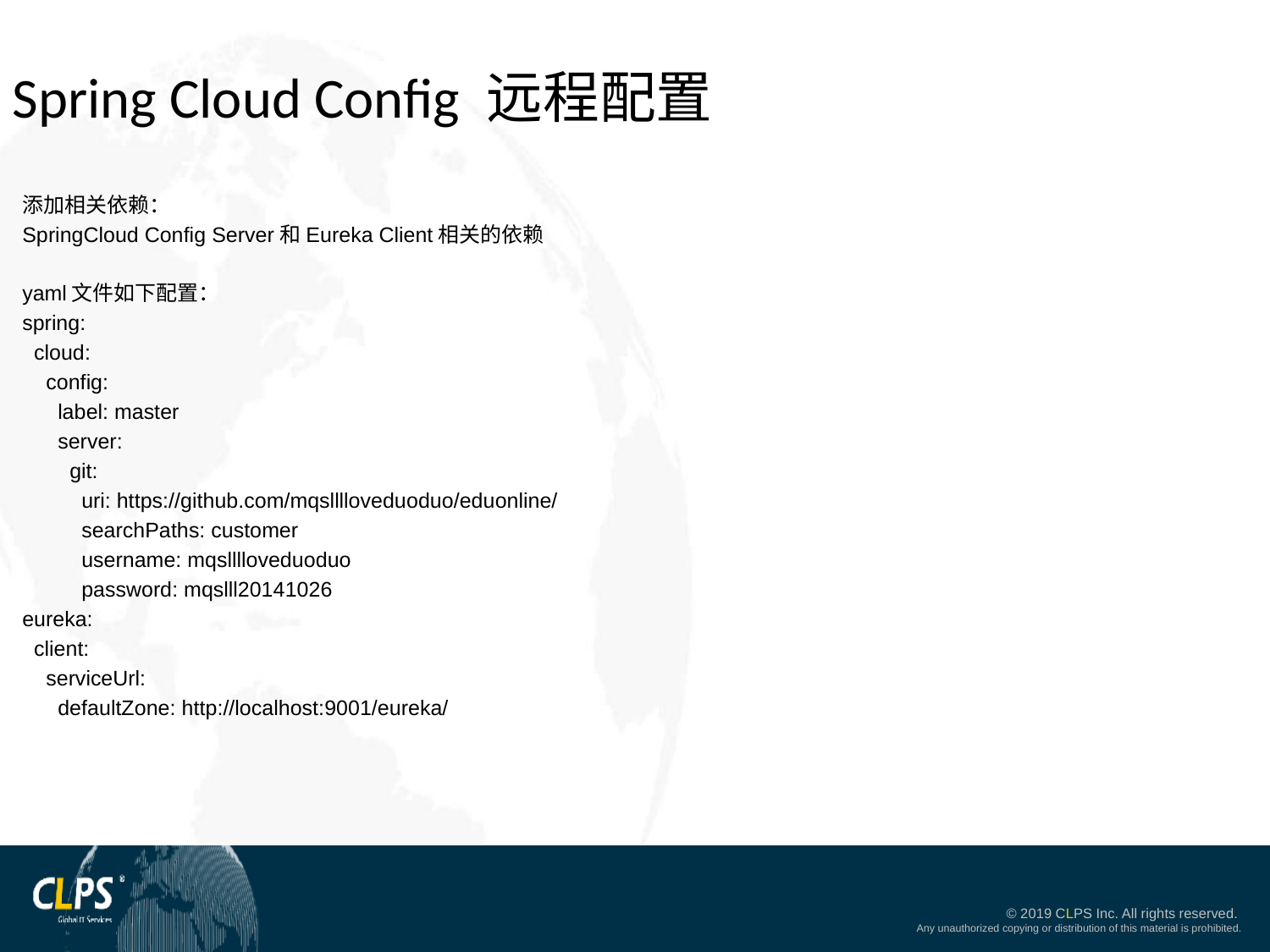

Spring Cloud Config 远程配置

添加相关依赖：
SpringCloud Config Server和Eureka Client相关的依赖

yaml文件如下配置：
spring:
  cloud:
    config:
      label: master
      server:
        git:
          uri: https://github.com/mqslllloveduoduo/eduonline/
          searchPaths: customer
          username: mqslllloveduoduo
          password: mqslll20141026
eureka:
  client:
    serviceUrl:
      defaultZone: http://localhost:9001/eureka/
37